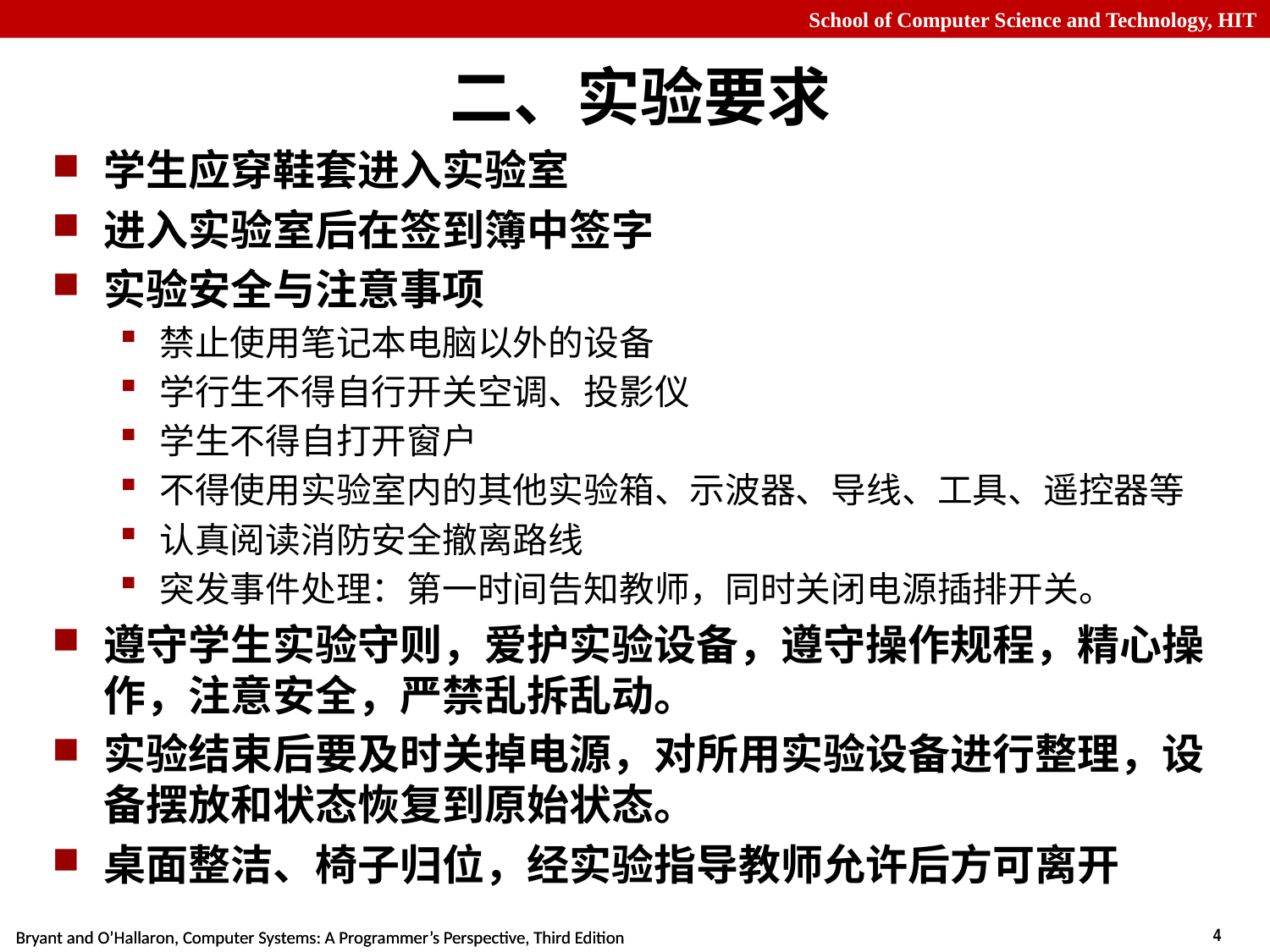

# 二、实验要求
学生应穿鞋套进入实验室
进入实验室后在签到簿中签字
实验安全与注意事项
禁止使用笔记本电脑以外的设备
学行生不得自行开关空调、投影仪
学生不得自打开窗户
不得使用实验室内的其他实验箱、示波器、导线、工具、遥控器等
认真阅读消防安全撤离路线
突发事件处理：第一时间告知教师，同时关闭电源插排开关。
遵守学生实验守则，爱护实验设备，遵守操作规程，精心操作，注意安全，严禁乱拆乱动。
实验结束后要及时关掉电源，对所用实验设备进行整理，设备摆放和状态恢复到原始状态。
桌面整洁、椅子归位，经实验指导教师允许后方可离开